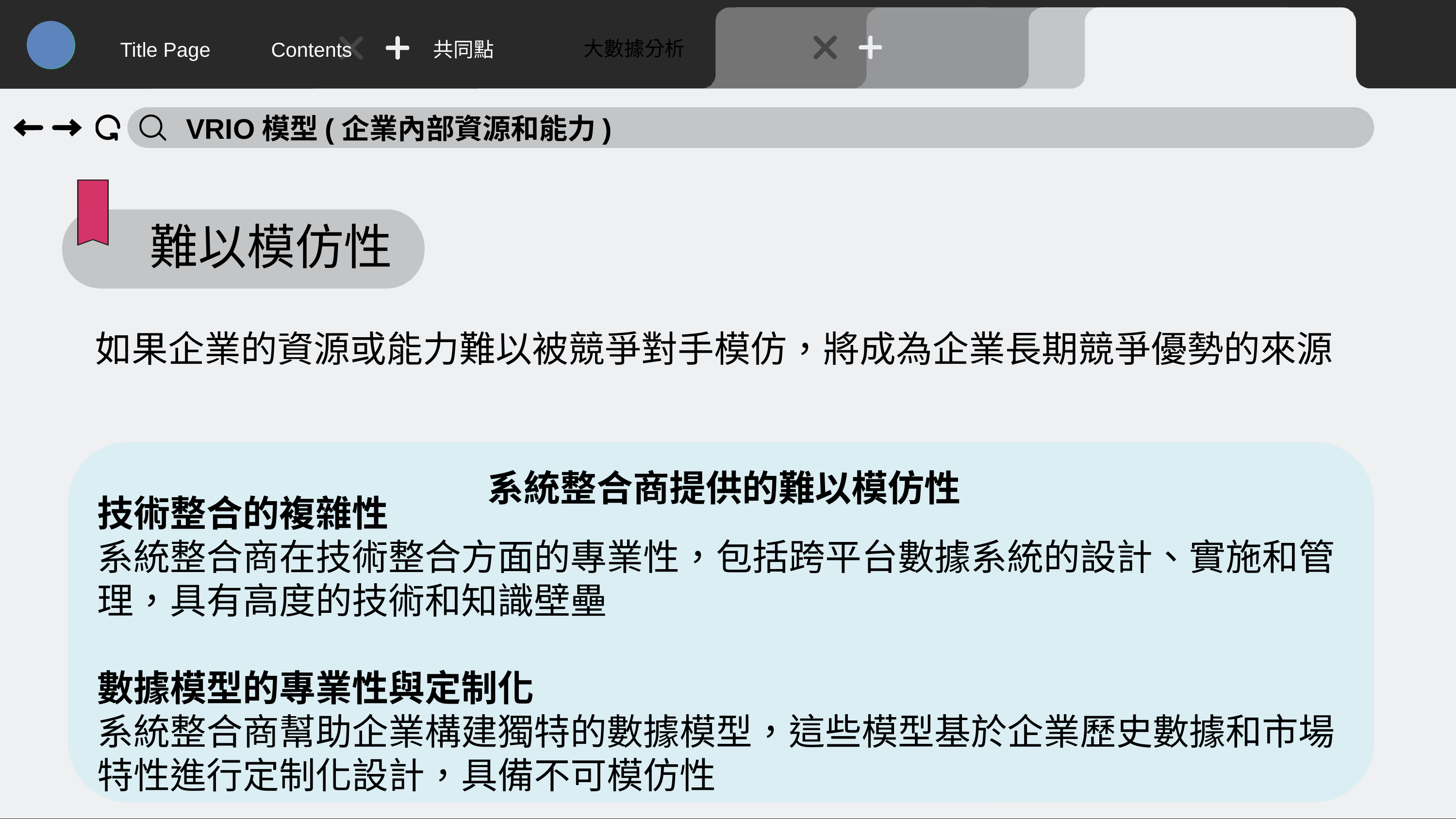

大數據分析
Title Page
Contents
共同點

VRIO模型(企業內部資源和能力)

難以模仿性
如果企業的資源或能力難以被競爭對手模仿，將成為企業長期競爭優勢的來源

系統整合商提供的難以模仿性
技術整合的複雜性
系統整合商在技術整合方面的專業性，包括跨平台數據系統的設計、實施和管理，具有高度的技術和知識壁壘

數據模型的專業性與定制化
系統整合商幫助企業構建獨特的數據模型，這些模型基於企業歷史數據和市場特性進行定制化設計，具備不可模仿性
35